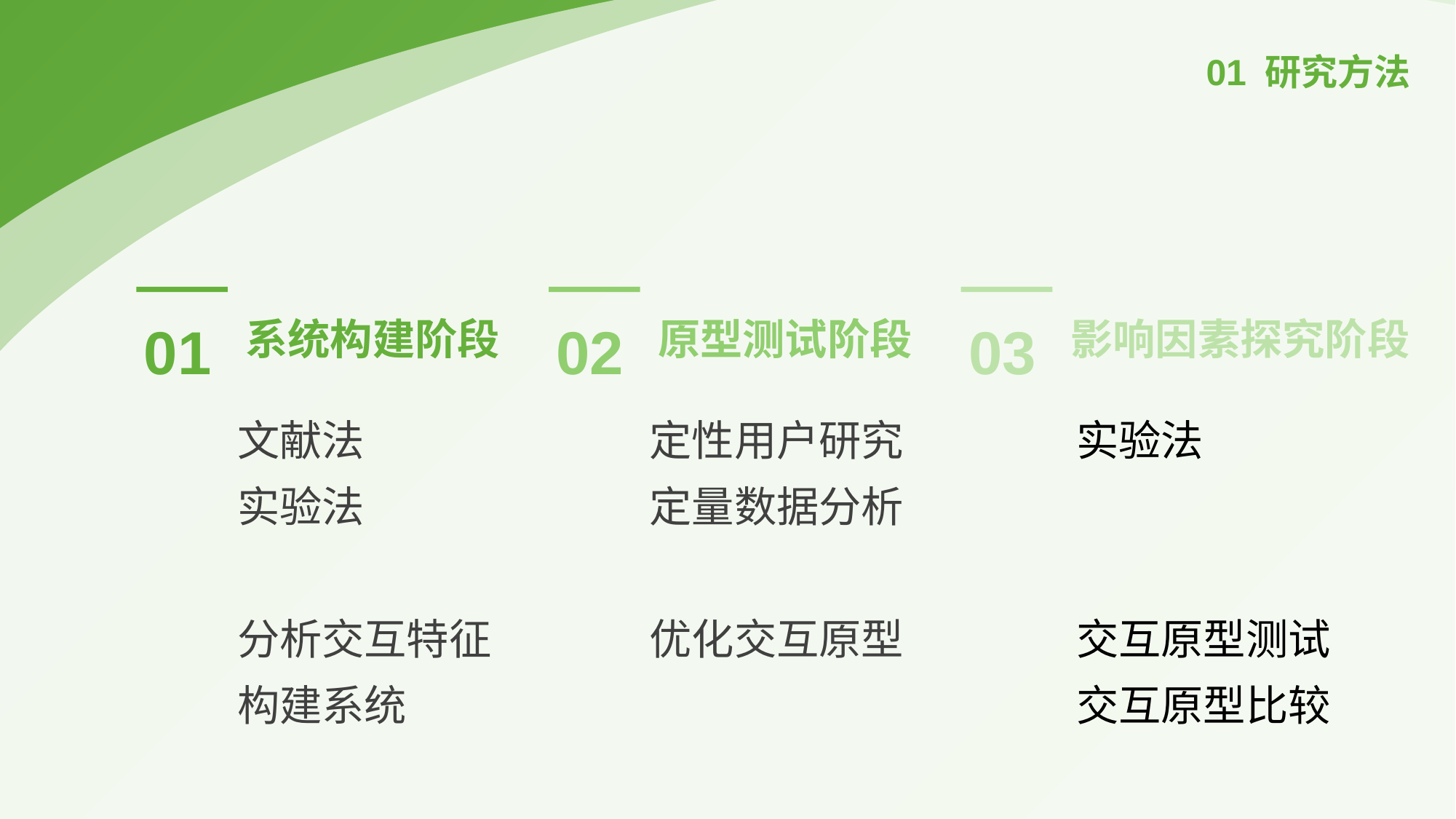

01 研究方法
01

02

03

系统构建阶段
原型测试阶段
影响因素探究阶段
文献法
实验法

分析交互特征
构建系统
定性用户研究
定量数据分析

优化交互原型
实验法

交互原型测试交互原型比较